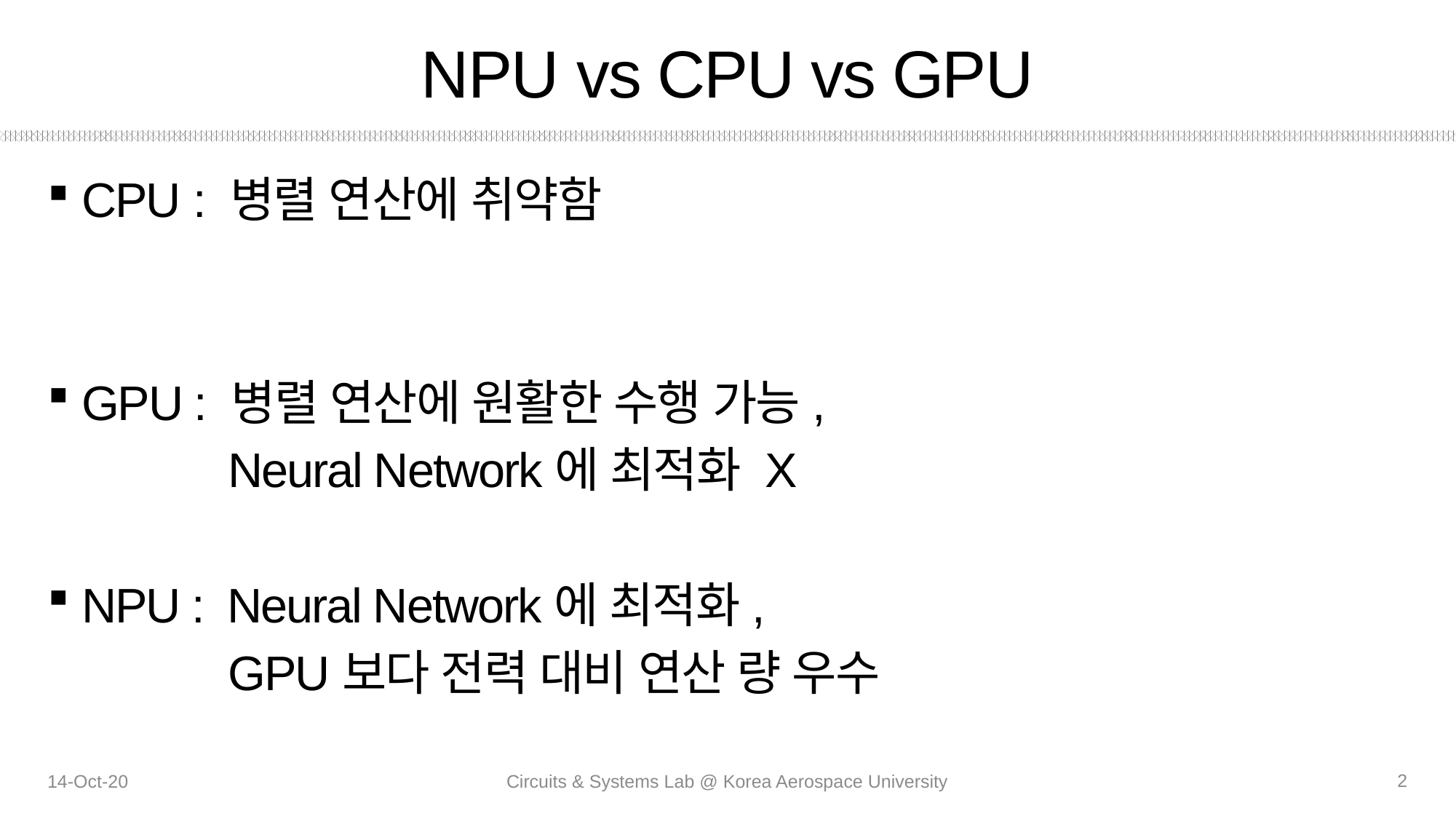

# NPU vs CPU vs GPU
CPU : 병렬 연산에 취약함

GPU : 병렬 연산에 원활한 수행 가능,
               Neural Network에 최적화 X

NPU :  Neural Network에 최적화,
               GPU보다 전력 대비 연산 량 우수

2
14-Oct-20
Circuits & Systems Lab @ Korea Aerospace University